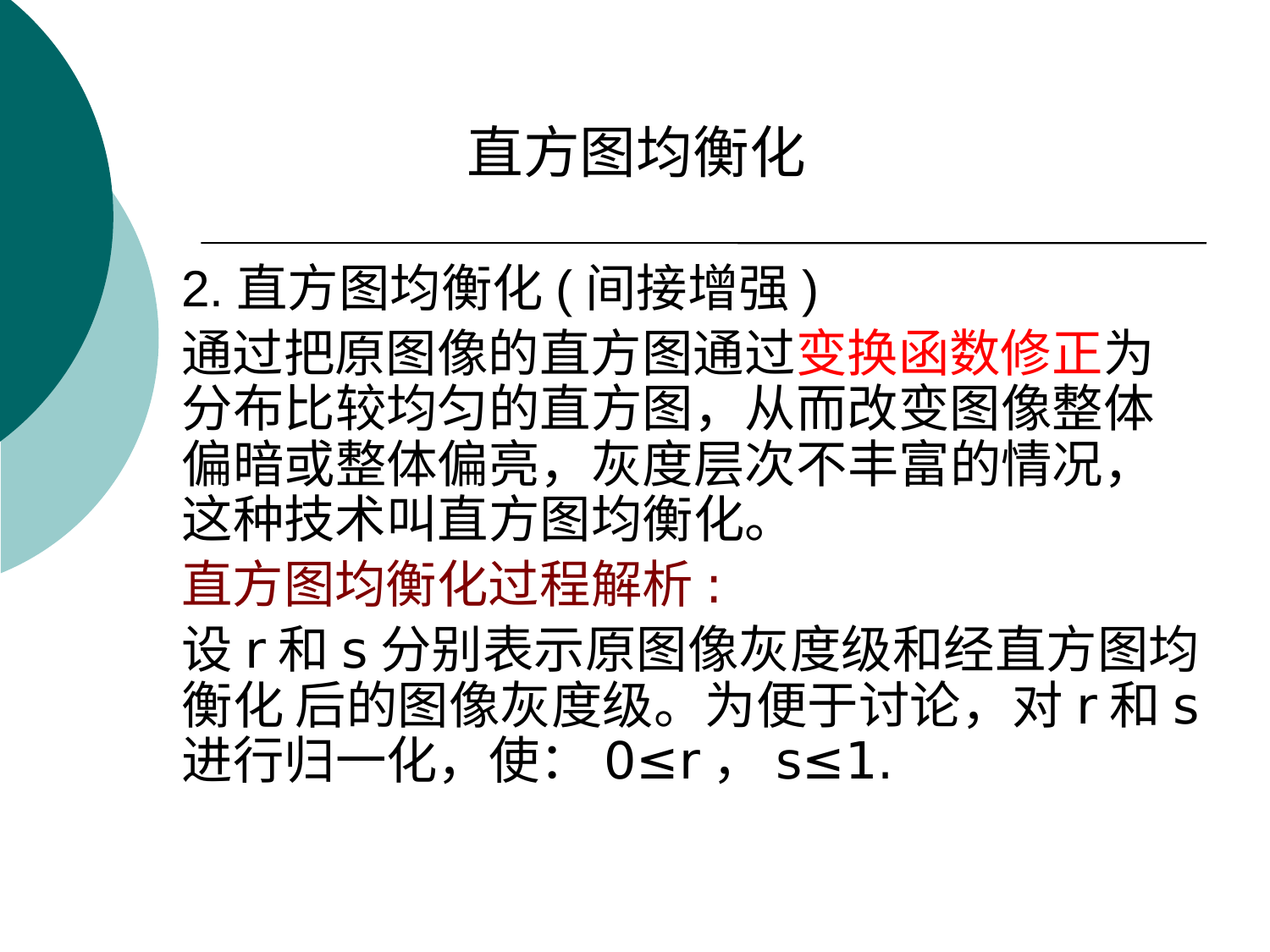

直方图均衡化
2.直方图均衡化(间接增强)
通过把原图像的直方图通过变换函数修正为分布比较均匀的直方图，从而改变图像整体偏暗或整体偏亮，灰度层次不丰富的情况，这种技术叫直方图均衡化。
直方图均衡化过程解析:
设r和s分别表示原图像灰度级和经直方图均衡化 后的图像灰度级。为便于讨论，对r和s进行归一化，使：0≤r，s≤1.
47